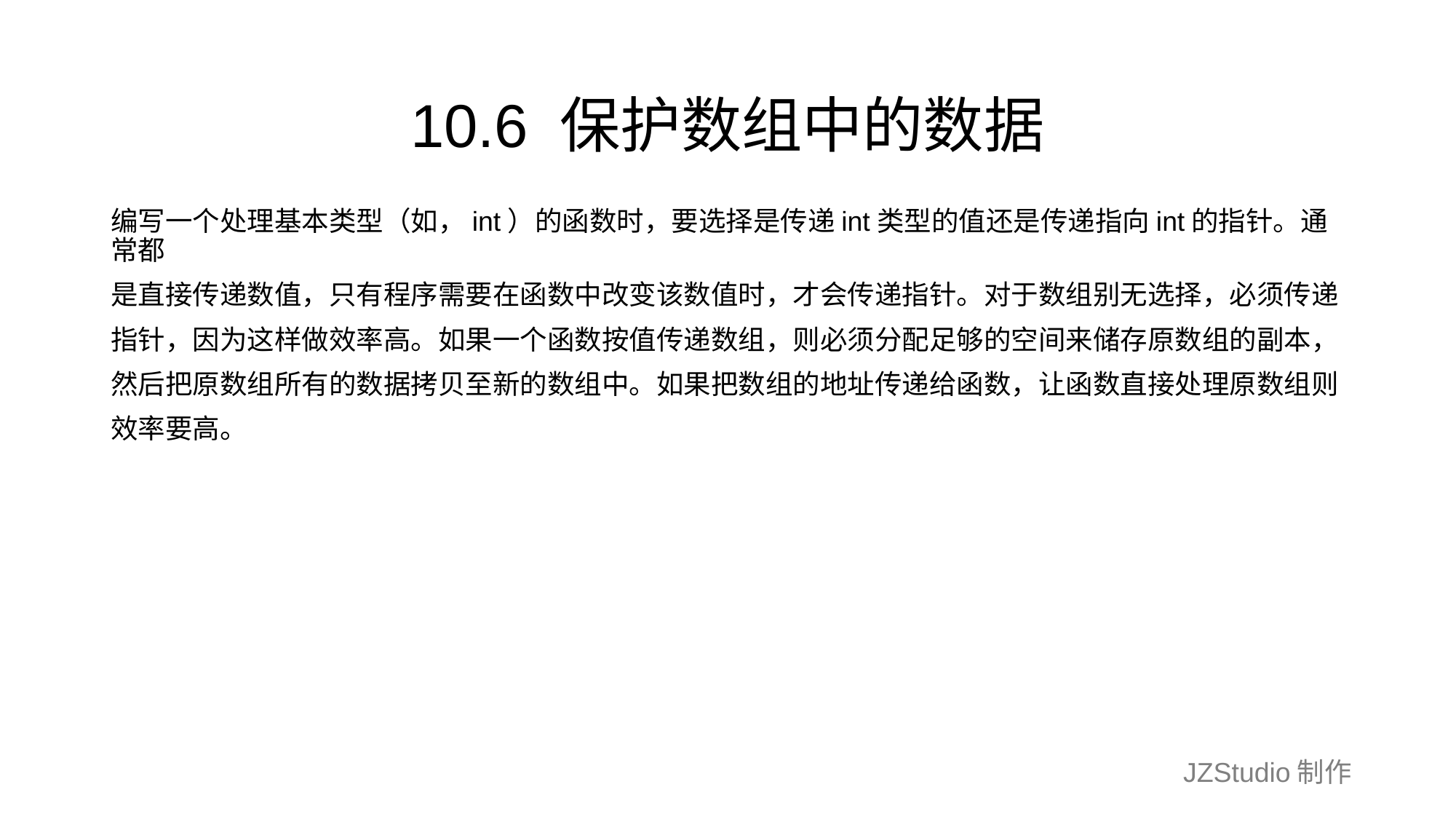

# 10.6 保护数组中的数据
编写一个处理基本类型（如，int）的函数时，要选择是传递int类型的值还是传递指向int的指针。通常都
是直接传递数值，只有程序需要在函数中改变该数值时，才会传递指针。对于数组别无选择，必须传递
指针，因为这样做效率高。如果一个函数按值传递数组，则必须分配足够的空间来储存原数组的副本，
然后把原数组所有的数据拷贝至新的数组中。如果把数组的地址传递给函数，让函数直接处理原数组则
效率要高。